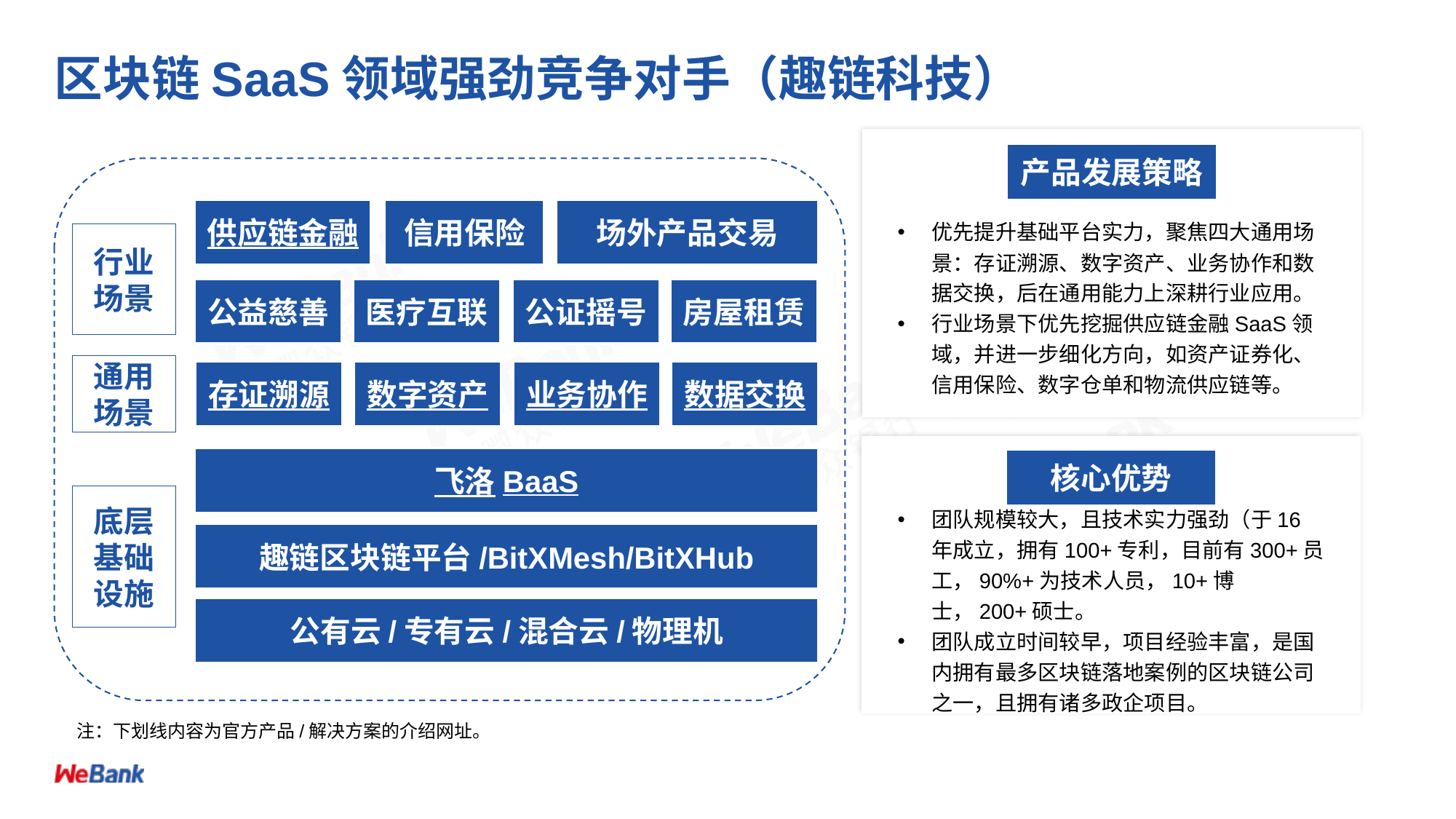

# 区块链SaaS领域强劲竞争对手（趣链科技）

产品发展策略

供应链金融
信用保险
场外产品交易
优先提升基础平台实力，聚焦四大通用场景：存证溯源、数字资产、业务协作和数据交换，后在通用能力上深耕行业应用。
行业场景下优先挖掘供应链金融SaaS领域，并进一步细化方向，如资产证券化、信用保险、数字仓单和物流供应链等。
行业
场景
公益慈善
医疗互联
公证摇号
房屋租赁
通用
场景
存证溯源
数字资产
业务协作
数据交换

飞洛BaaS
核心优势
底层
基础
设施
趣链区块链平台/BitXMesh/BitXHub
团队规模较大，且技术实力强劲（于16年成立，拥有100+专利，目前有300+员工，90%+为技术人员，10+博士，200+硕士。
团队成立时间较早，项目经验丰富，是国内拥有最多区块链落地案例的区块链公司之一，且拥有诸多政企项目。

公有云/专有云/混合云/物理机
注：下划线内容为官方产品/解决方案的介绍网址。
22